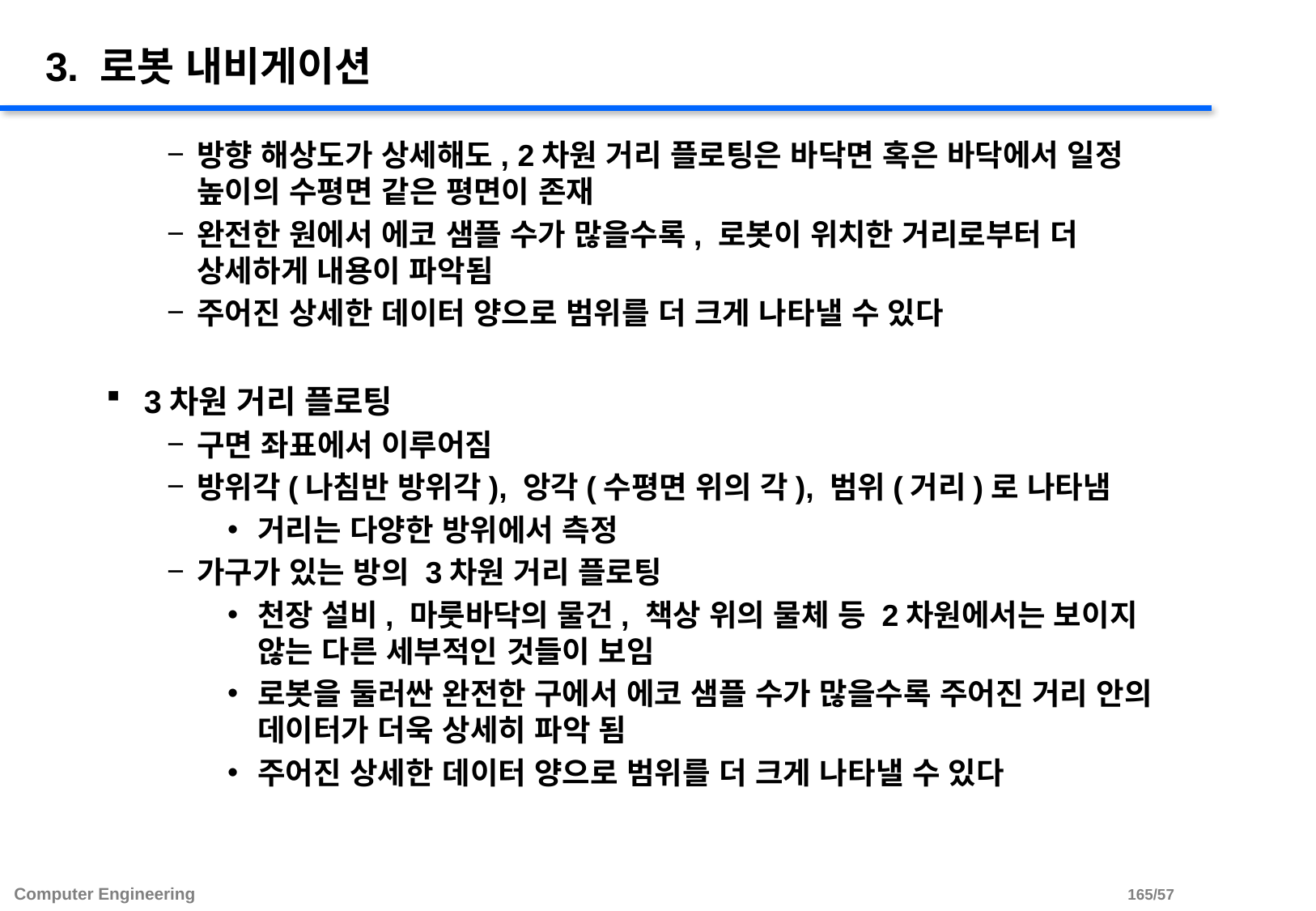

# 3. 로봇 내비게이션
방향 해상도가 상세해도, 2차원 거리 플로팅은 바닥면 혹은 바닥에서 일정 높이의 수평면 같은 평면이 존재
완전한 원에서 에코 샘플 수가 많을수록, 로봇이 위치한 거리로부터 더 상세하게 내용이 파악됨
주어진 상세한 데이터 양으로 범위를 더 크게 나타낼 수 있다

3차원 거리 플로팅
구면 좌표에서 이루어짐
방위각(나침반 방위각), 앙각(수평면 위의 각), 범위(거리)로 나타냄
거리는 다양한 방위에서 측정
가구가 있는 방의 3차원 거리 플로팅
천장 설비, 마룻바닥의 물건, 책상 위의 물체 등 2차원에서는 보이지 않는 다른 세부적인 것들이 보임
로봇을 둘러싼 완전한 구에서 에코 샘플 수가 많을수록 주어진 거리 안의 데이터가 더욱 상세히 파악 됨
주어진 상세한 데이터 양으로 범위를 더 크게 나타낼 수 있다